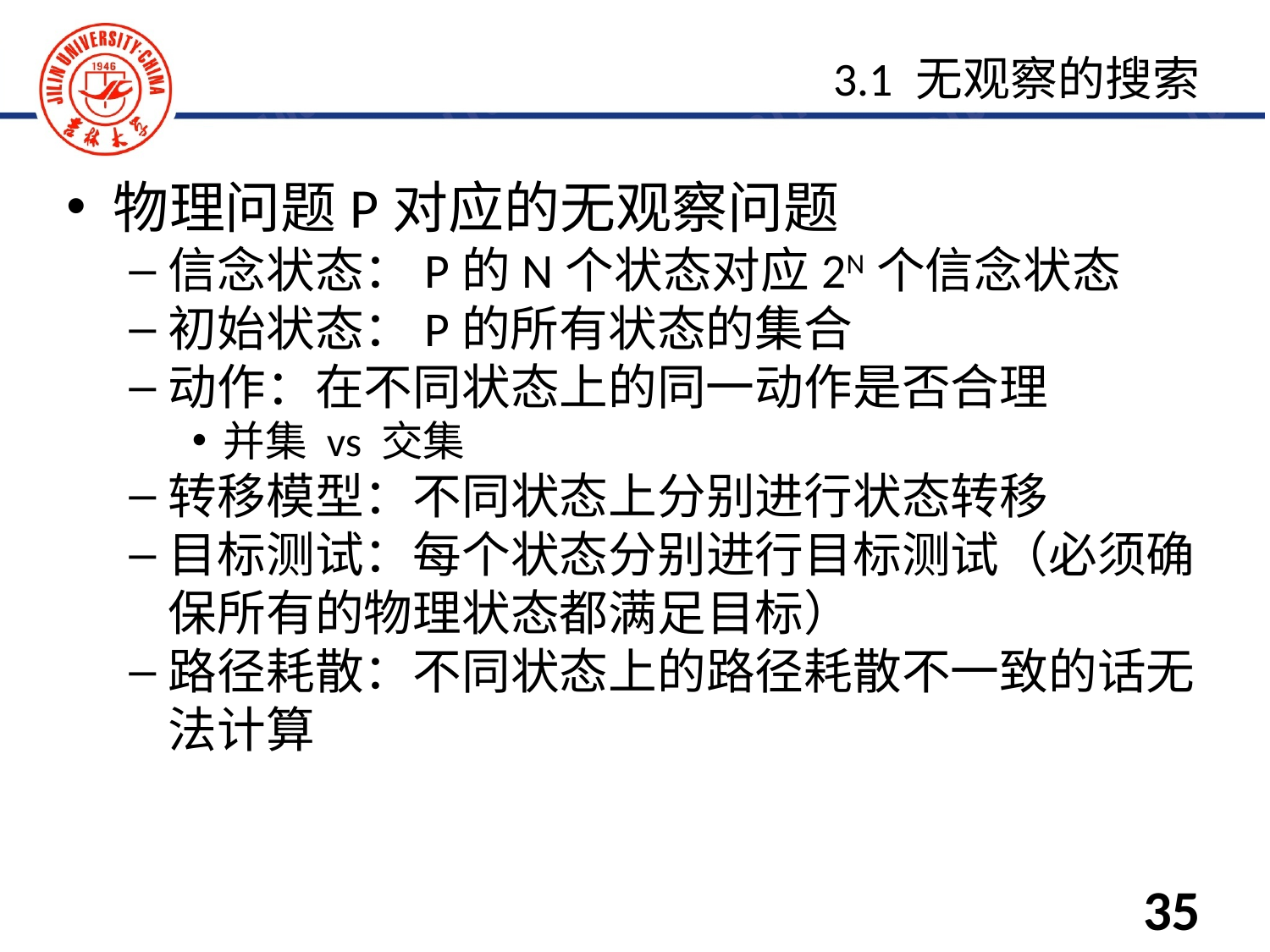

3.1 无观察的搜索
物理问题P对应的无观察问题
信念状态：P的N个状态对应2N个信念状态
初始状态：P的所有状态的集合
动作：在不同状态上的同一动作是否合理
并集 vs 交集
转移模型：不同状态上分别进行状态转移
目标测试：每个状态分别进行目标测试（必须确保所有的物理状态都满足目标）
路径耗散：不同状态上的路径耗散不一致的话无法计算
35